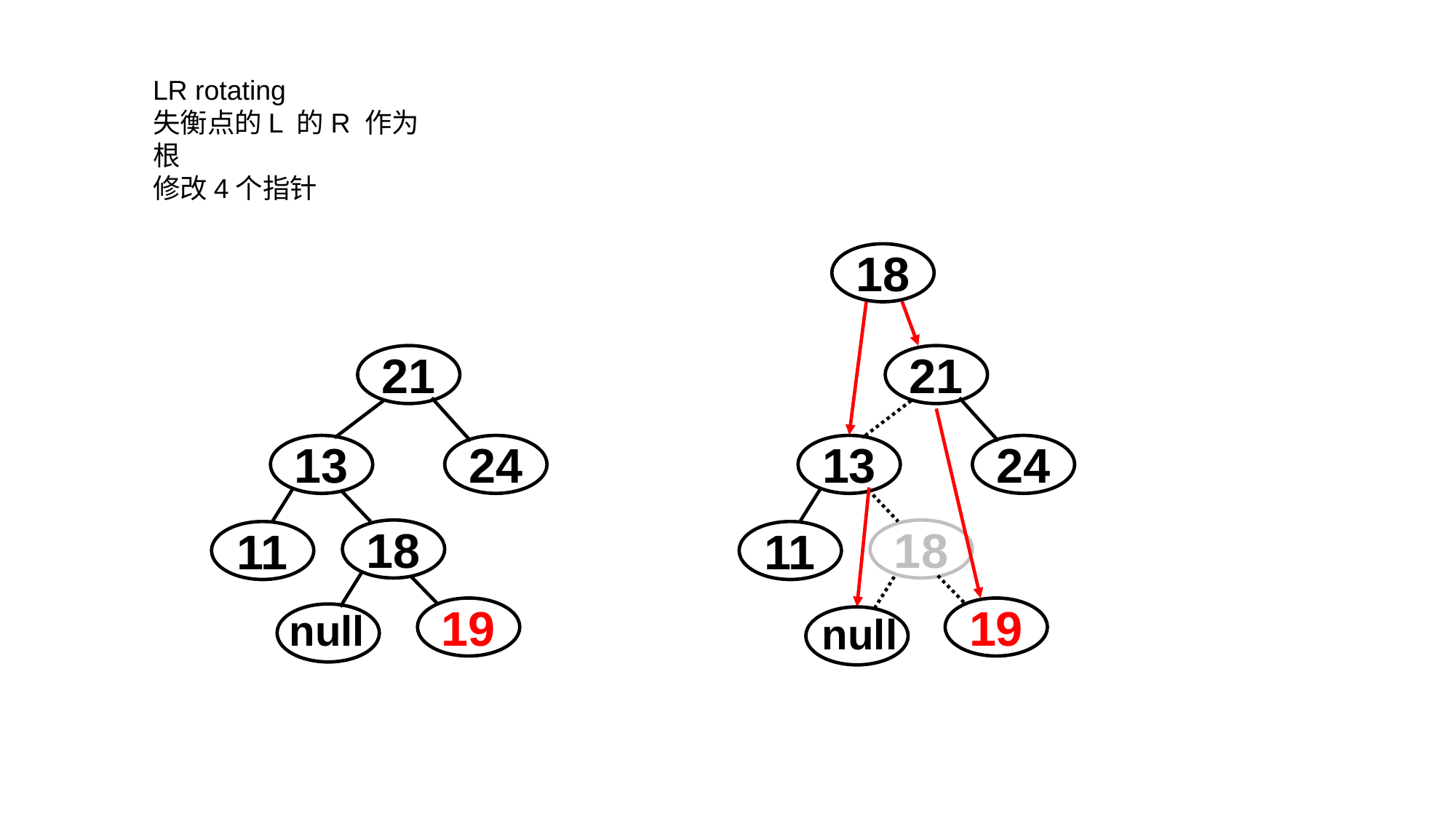

LR rotating
失衡点的L 的R 作为根
修改4个指针
18

21
21

13
24
13
24

18
18
11
11

19
19
null

null